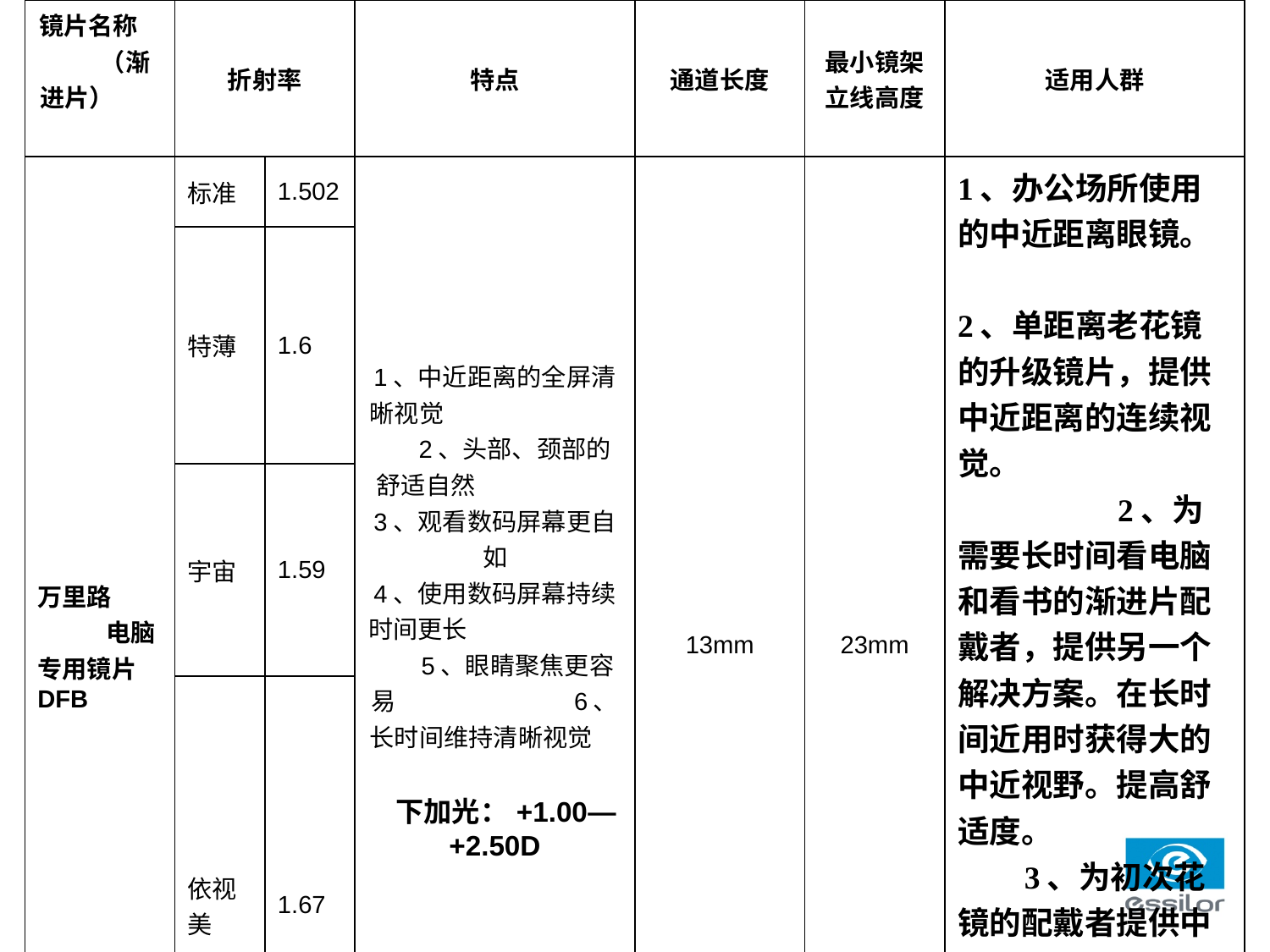

| 镜片名称 （渐进片） | 折射率 |  | 特点 | 通道长度 | 最小镜架立线高度 | 适用人群 |
| --- | --- | --- | --- | --- | --- | --- |
| 万里路 电脑专用镜片DFB | 标准 | 1.502 | 1、中近距离的全屏清晰视觉 2、头部、颈部的舒适自然 3、观看数码屏幕更自如 4、使用数码屏幕持续时间更长 5、眼睛聚焦更容易 6、长时间维持清晰视觉 下加光：+1.00—+2.50D | 13mm | 23mm | 1、办公场所使用的中近距离眼镜。 2、单距离老花镜的升级镜片，提供中近距离的连续视觉。 2、为需要长时间看电脑和看书的渐进片配戴者，提供另一个解决方案。在长时间近用时获得大的中近视野。提高舒适度。 3、为初次花镜的配戴者提供中近视野而不是单一视野。 4、静态中近视野效果最好。 |
|  | 特薄 | 1.6 |  |  |  |  |
|  | 宇宙 | 1.59 |  |  |  |  |
|  | 依视美 | 1.67 |  |  |  |  |